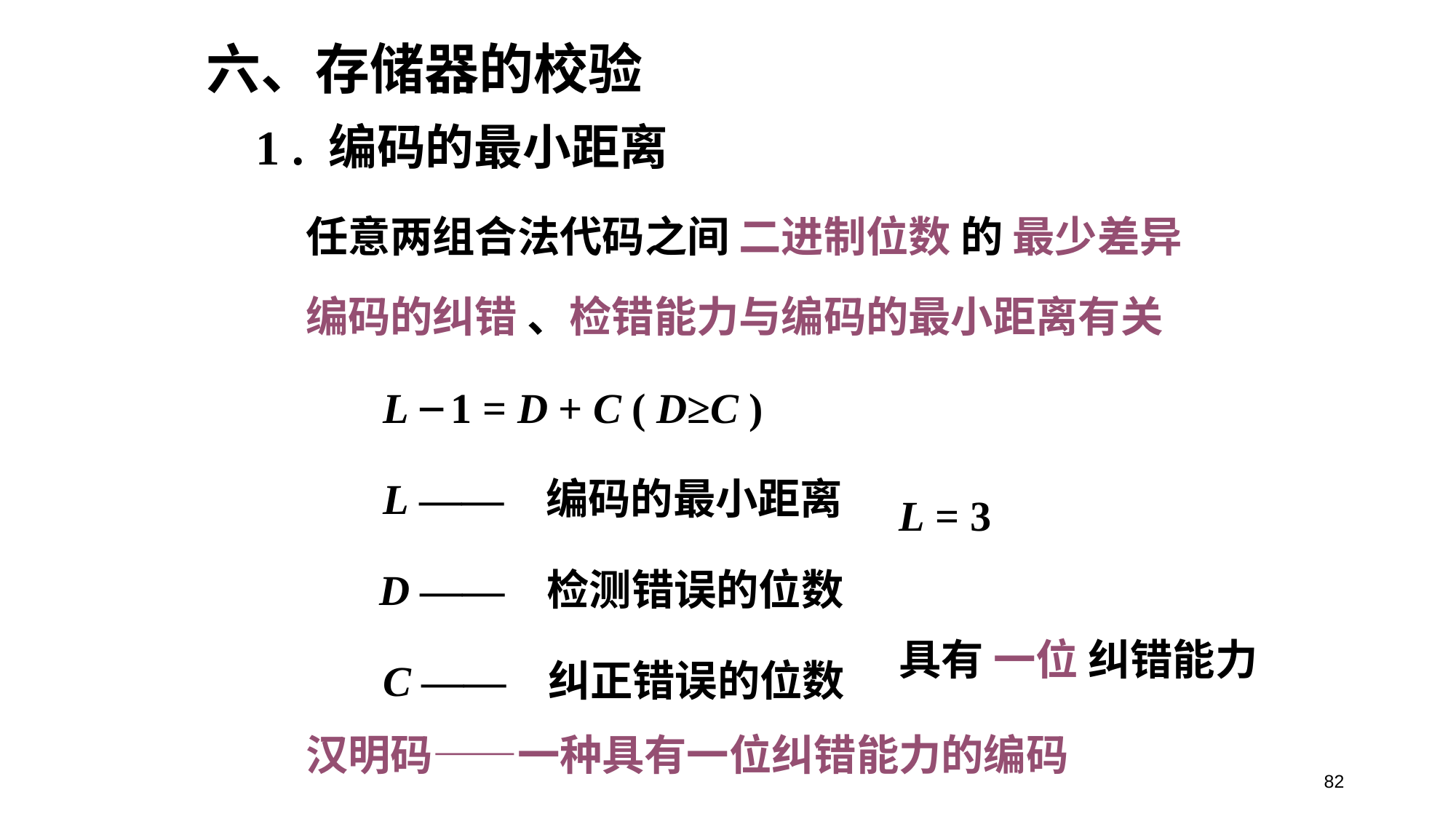

六、存储器的校验
1 . 编码的最小距离
任意两组合法代码之间 二进制位数 的 最少差异
编码的纠错 、检错能力与编码的最小距离有关
L    1 = D + C ( D≥C )

L ——   编码的最小距离
L = 3

具有 一位 纠错能力
D ——   检测错误的位数
C ——   纠正错误的位数
汉明码——一种具有一位纠错能力的编码
82